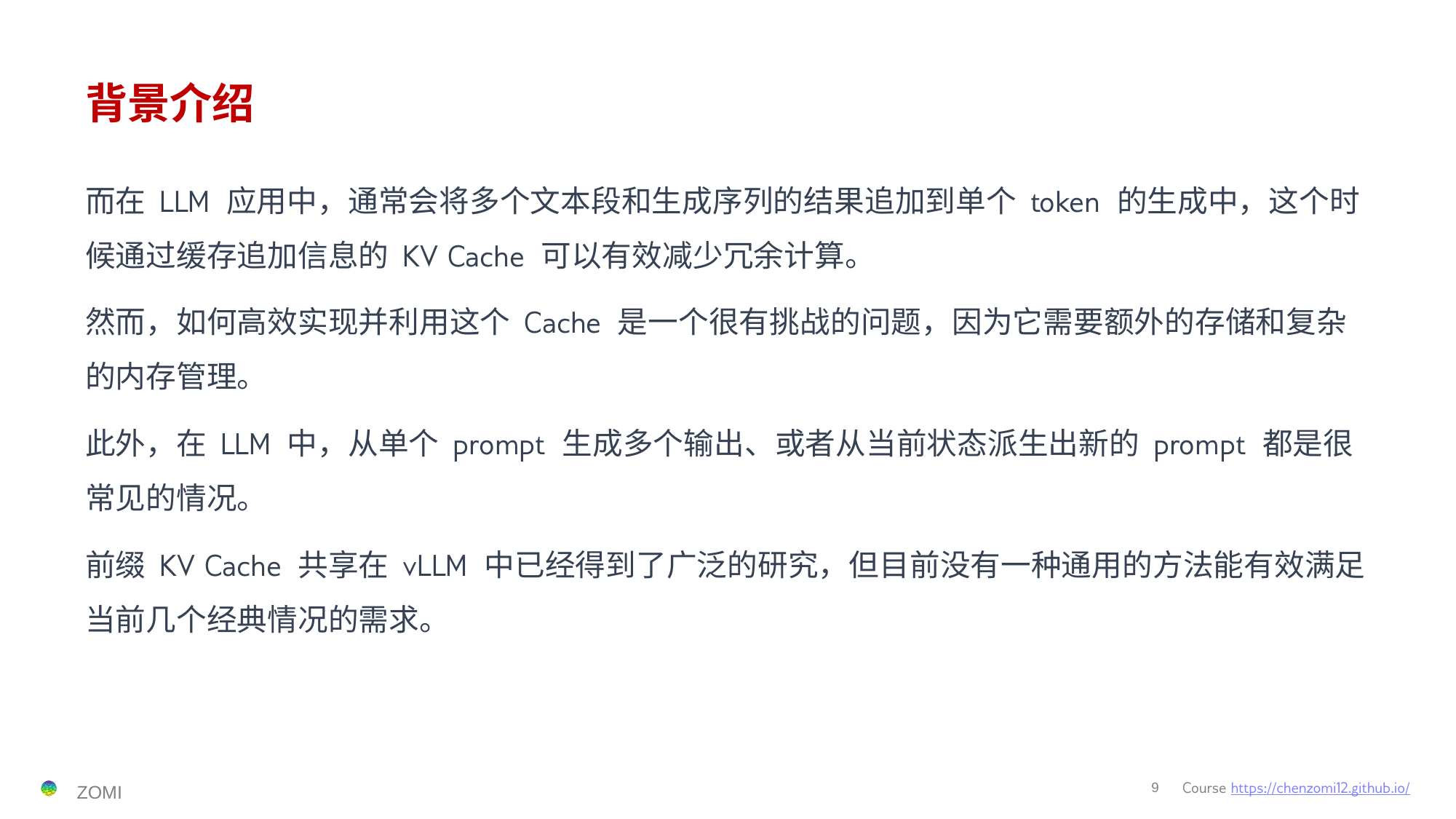

# 背景介绍
而在 LLM 应用中，通常会将多个文本段和生成序列的结果追加到单个 token 的生成中，这个时候通过缓存追加信息的 KV Cache 可以有效减少冗余计算。
然而，如何高效实现并利用这个 Cache 是一个很有挑战的问题，因为它需要额外的存储和复杂的内存管理。
此外，在 LLM 中，从单个 prompt 生成多个输出、或者从当前状态派生出新的 prompt 都是很常见的情况。
前缀 KV Cache 共享在 vLLM 中已经得到了广泛的研究，但目前没有一种通用的方法能有效满足当前几个经典情况的需求。